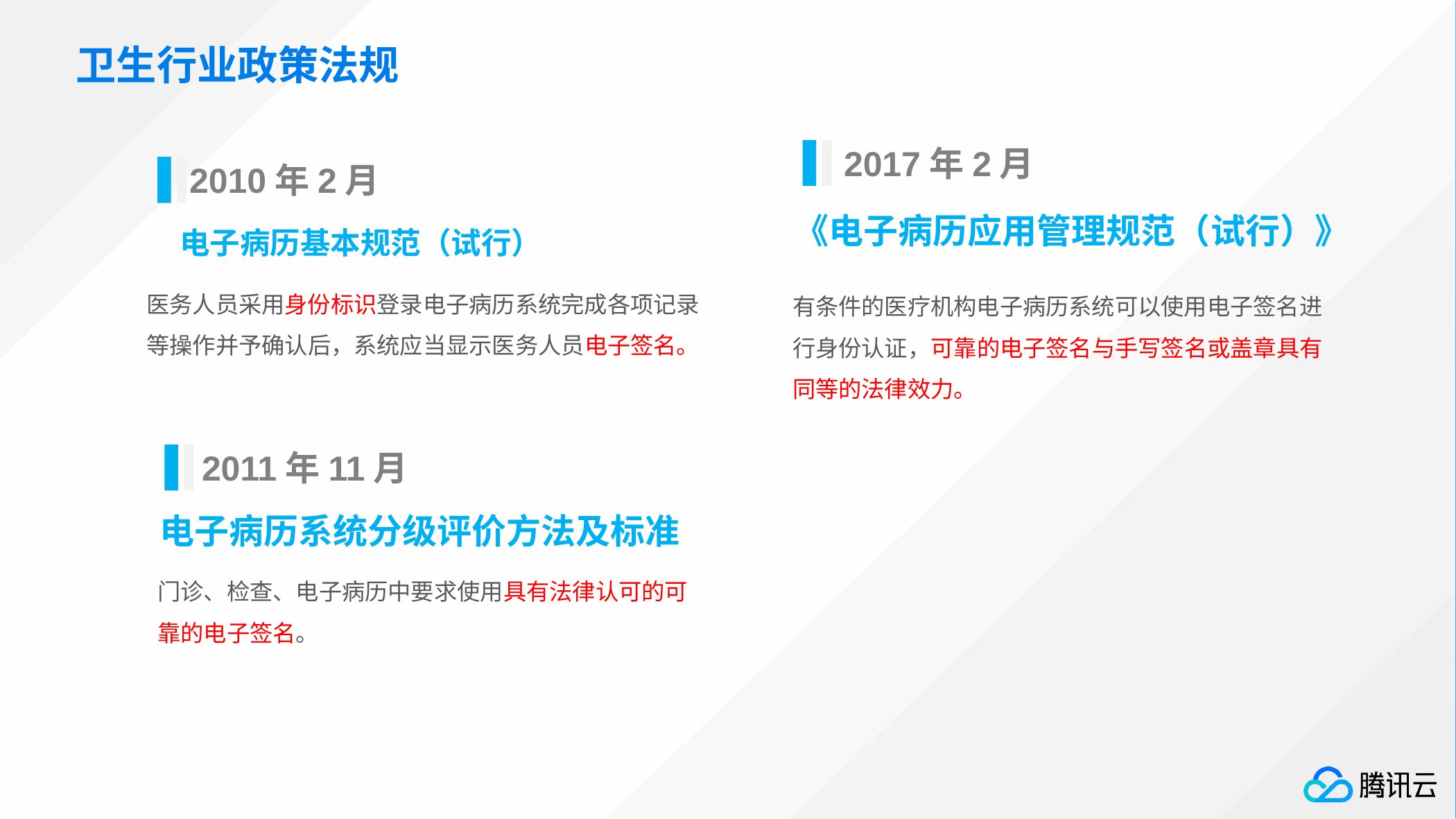

卫生行业政策法规
2017年2月

2010年2月

《电子病历应用管理规范（试行）》
电子病历基本规范（试行）
医务人员采用身份标识登录电子病历系统完成各项记录等操作并予确认后，系统应当显示医务人员电子签名。
有条件的医疗机构电子病历系统可以使用电子签名进行身份认证，可靠的电子签名与手写签名或盖章具有同等的法律效力。

2011年11月

电子病历系统分级评价方法及标准
门诊、检查、电子病历中要求使用具有法律认可的可靠的电子签名。